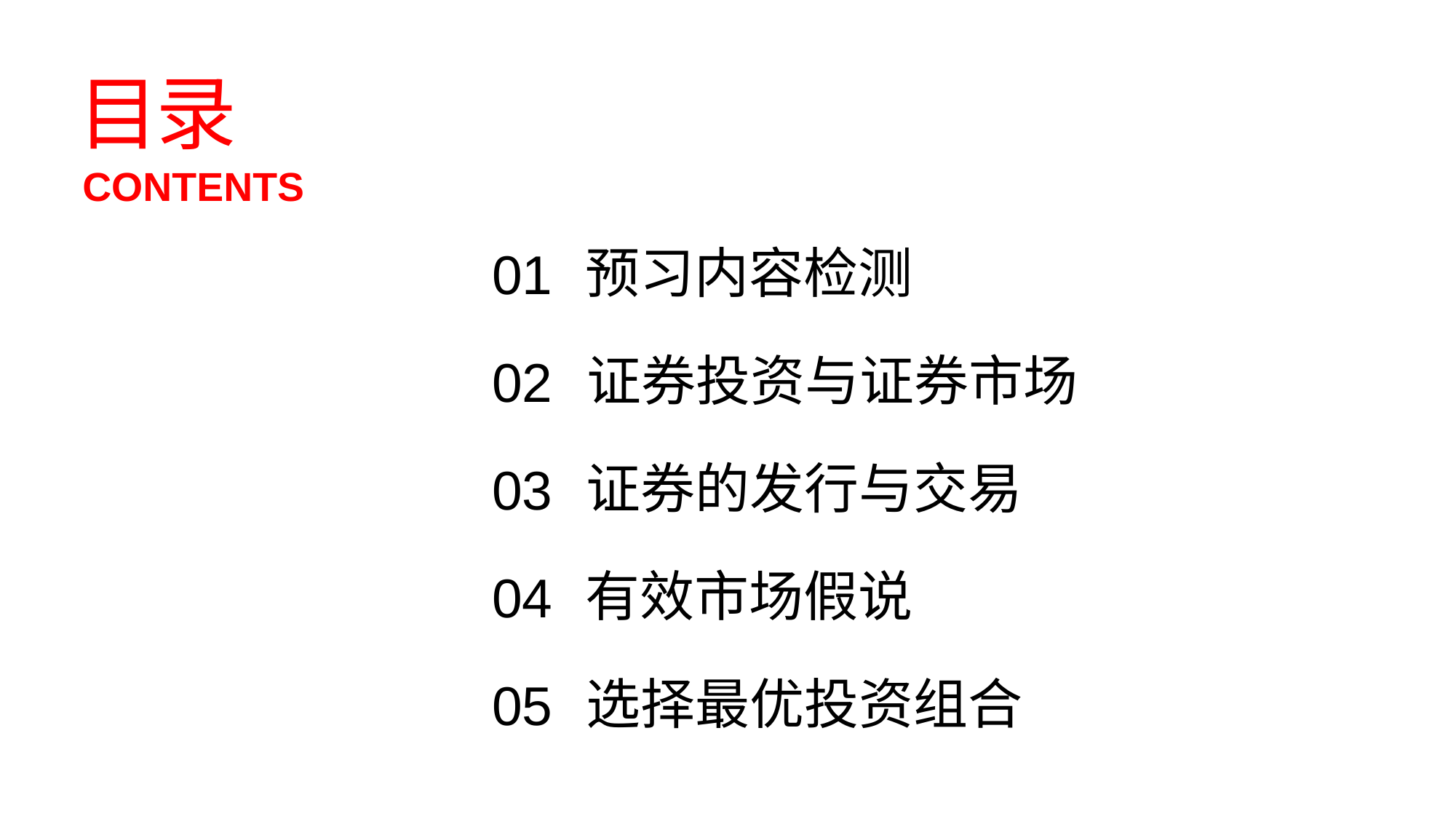

目录
CONTENTS
预习内容检测
01
证券投资与证券市场
02
证券的发行与交易
03
有效市场假说
04
选择最优投资组合
05